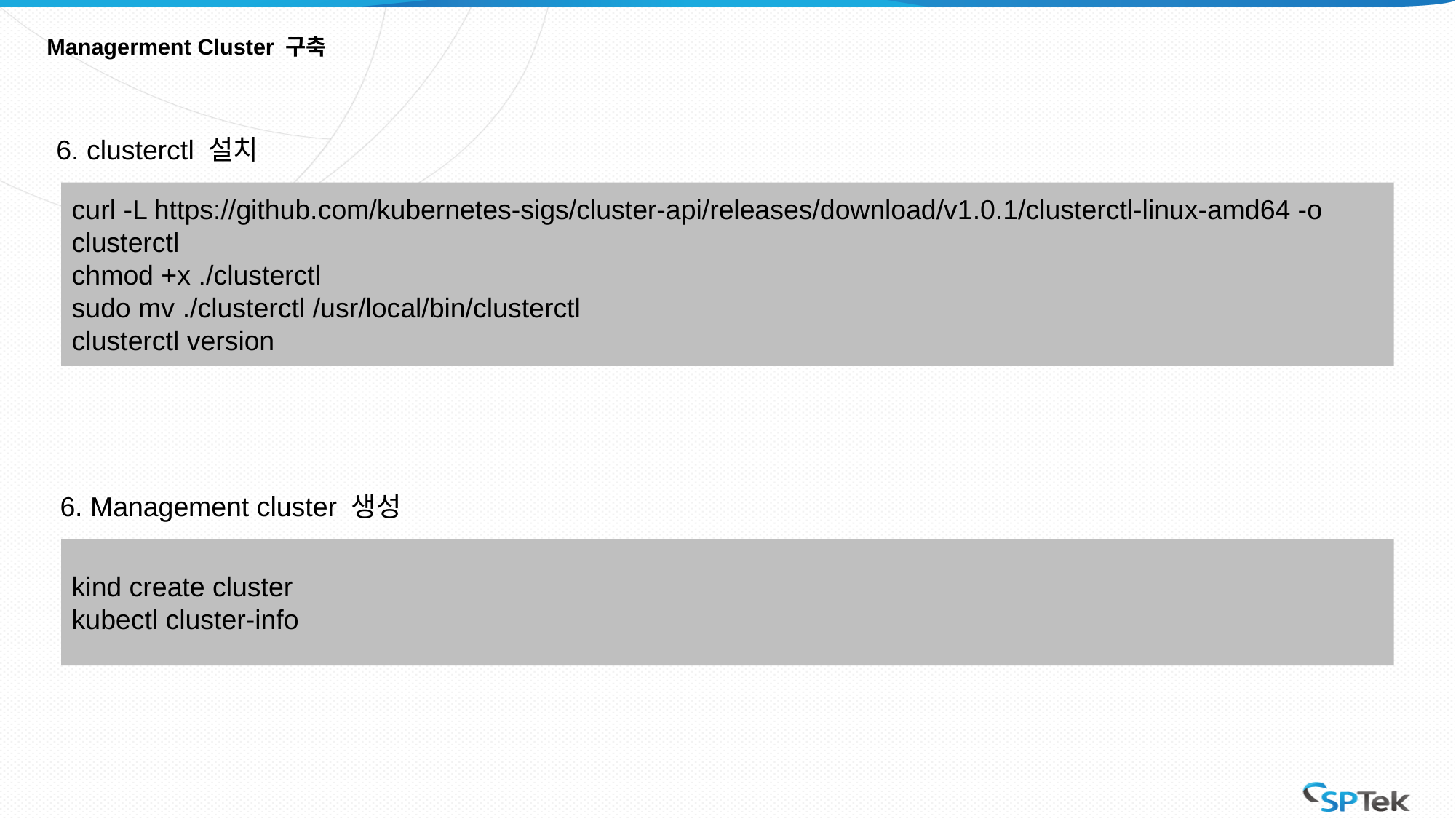

# Managerment Cluster 구축
6. clusterctl 설치
curl -L https://github.com/kubernetes-sigs/cluster-api/releases/download/v1.0.1/clusterctl-linux-amd64 -o clusterctl
chmod +x ./clusterctl
sudo mv ./clusterctl /usr/local/bin/clusterctl
clusterctl version
6. Management cluster 생성
kind create cluster
kubectl cluster-info